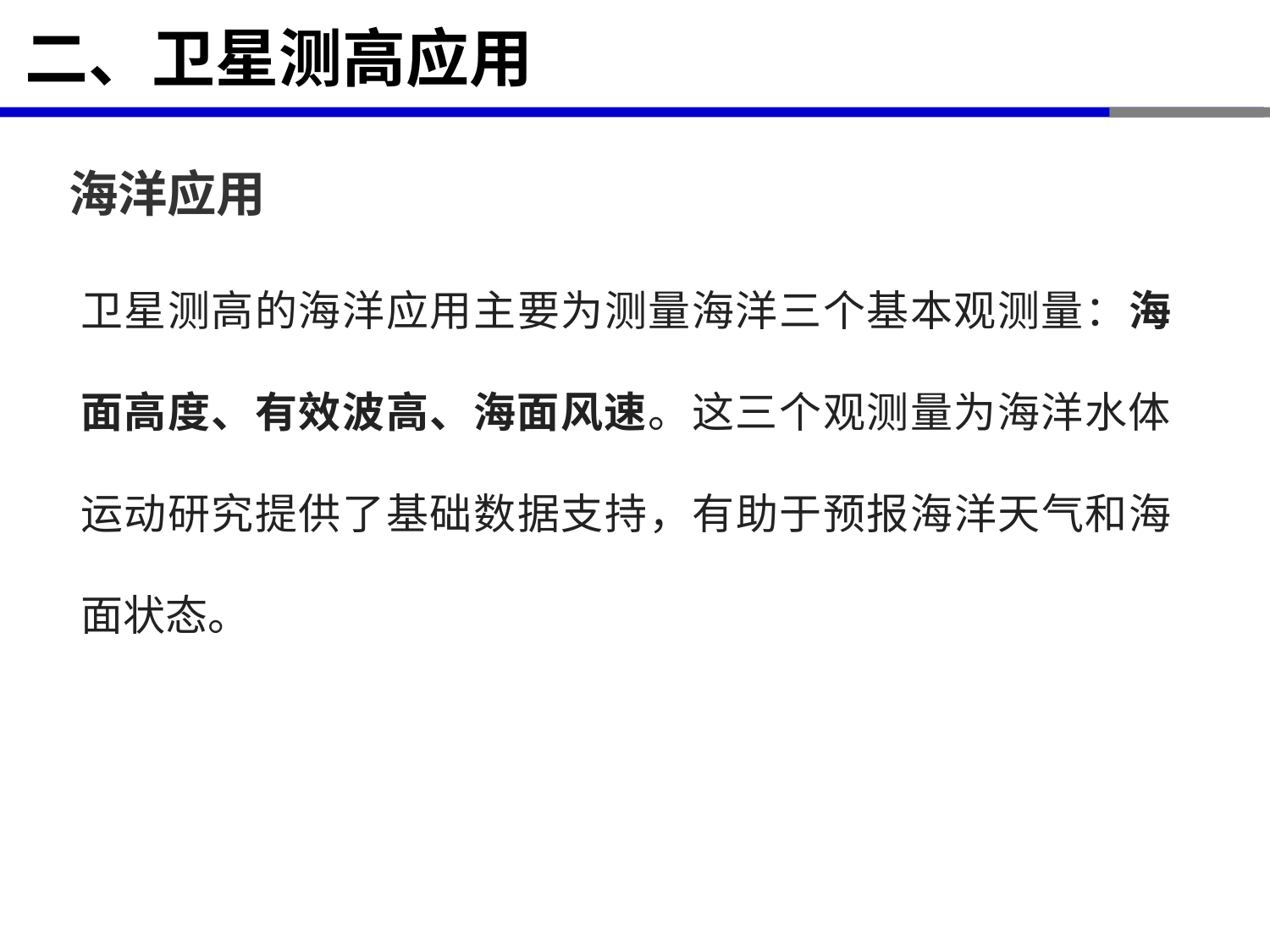

# 二、卫星测高应用
海洋应用
卫星测高的海洋应用主要为测量海洋三个基本观测量：海面高度、有效波高、海面风速。这三个观测量为海洋水体运动研究提供了基础数据支持，有助于预报海洋天气和海面状态。